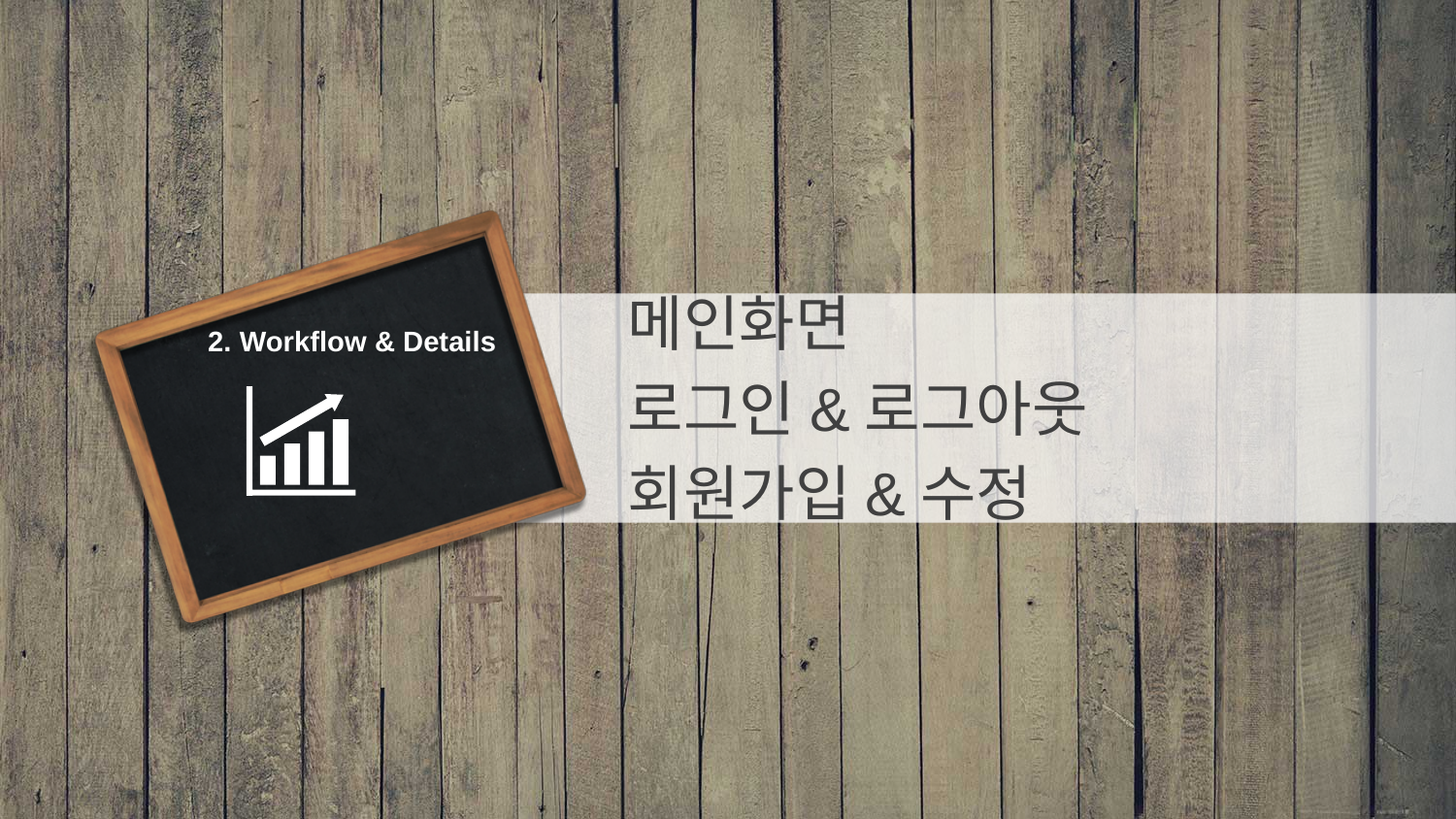

메인화면
로그인&로그아웃
회원가입&수정
2. Workflow & Details